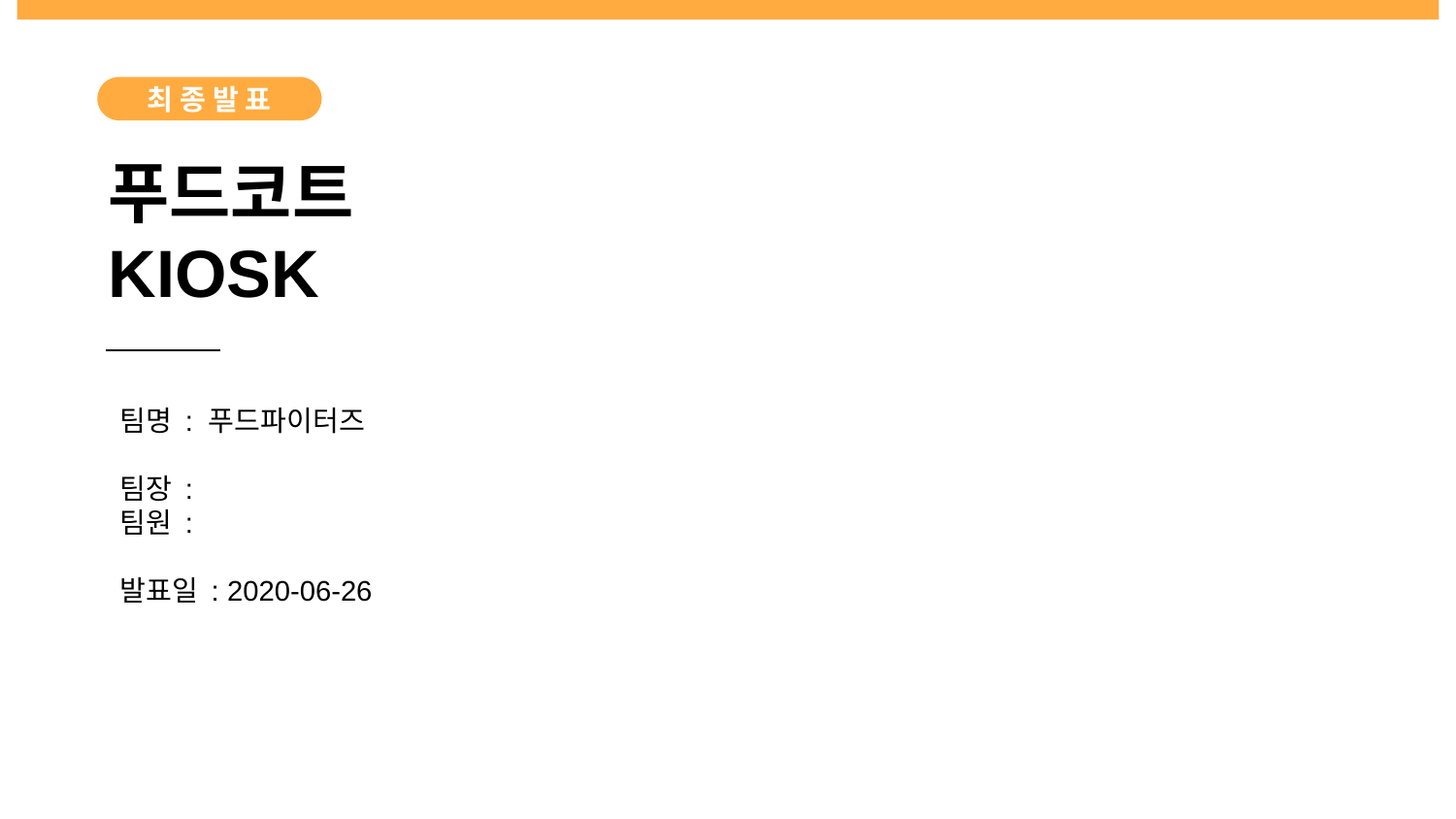

최 종 발 표
푸드코트
KIOSK
팀명 : 푸드파이터즈

팀장 :
팀원 :

발표일 : 2020-06-26